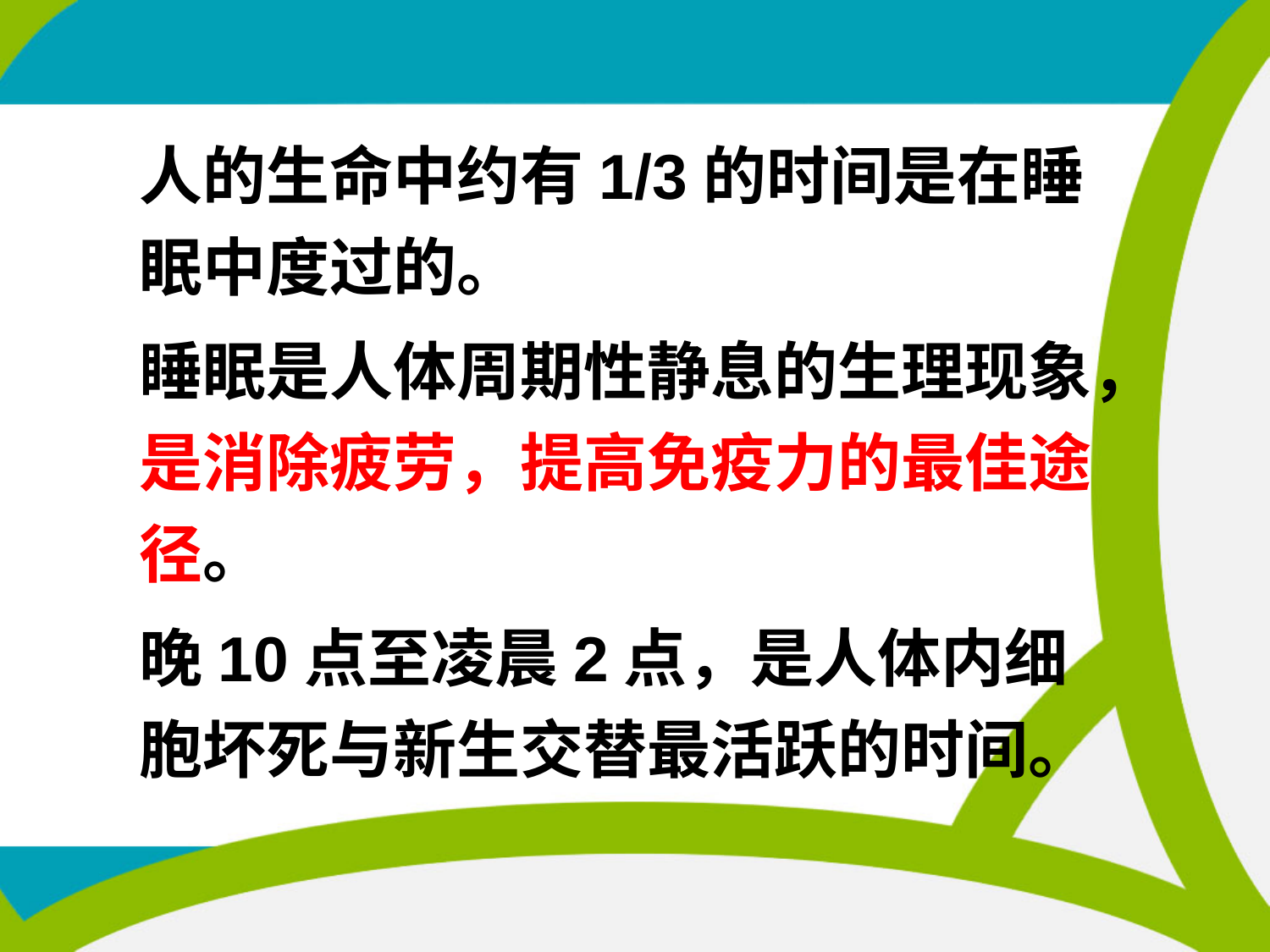

人的生命中约有1/3的时间是在睡眠中度过的。
睡眠是人体周期性静息的生理现象，是消除疲劳，提高免疫力的最佳途径。
晚10点至凌晨2点，是人体内细胞坏死与新生交替最活跃的时间。